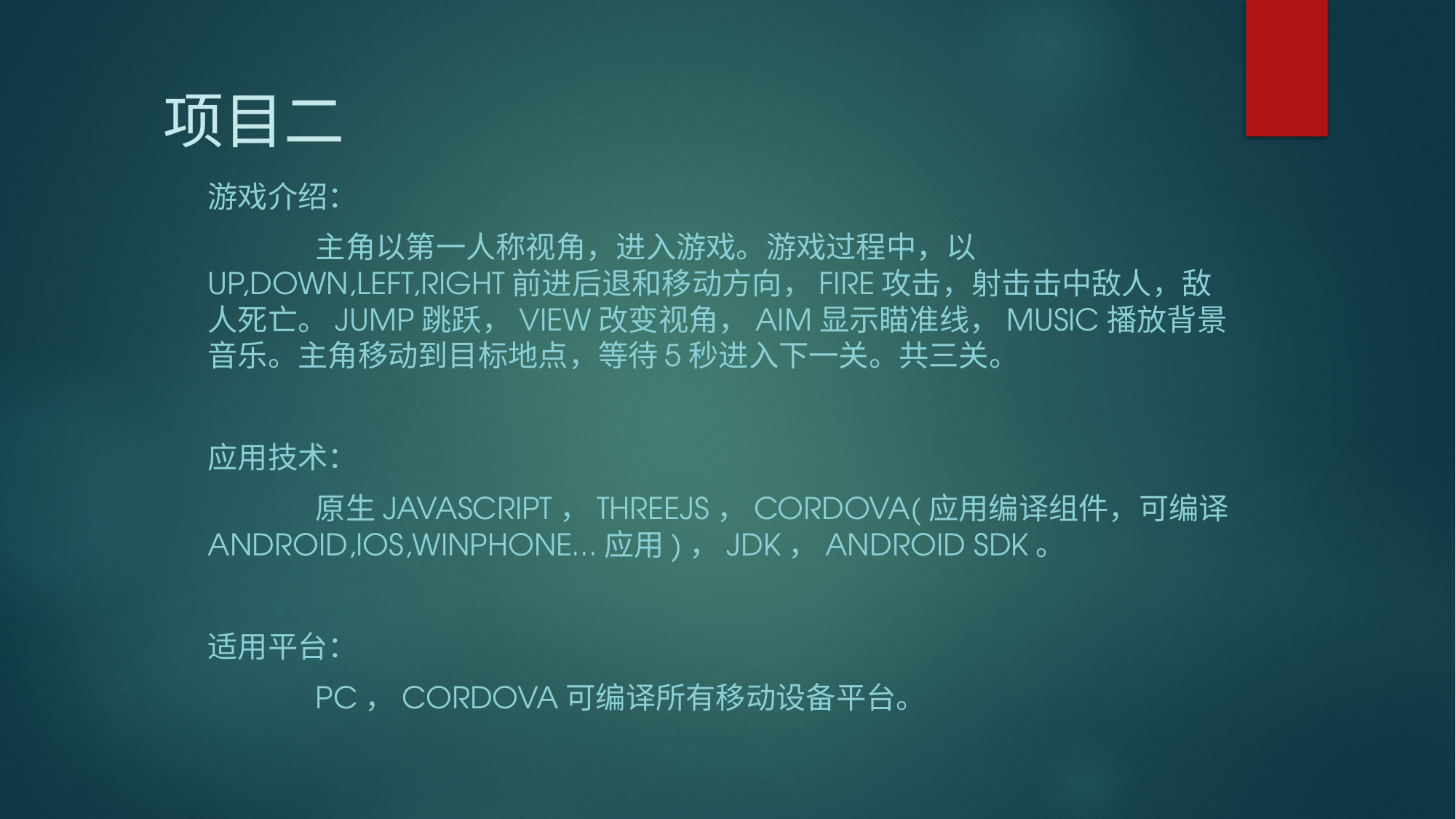

# 项目二
游戏介绍：
	主角以第一人称视角，进入游戏。游戏过程中，以up,down,left,right前进后退和移动方向，fire攻击，射击击中敌人，敌人死亡。jump跳跃，view改变视角，aim显示瞄准线，music播放背景音乐。主角移动到目标地点，等待5秒进入下一关。共三关。

应用技术：
	原生javascript，threejs，cordova(应用编译组件，可编译android,ios,winphone…应用)，jdk，android sdk。

适用平台：
	PC，cordova可编译所有移动设备平台。